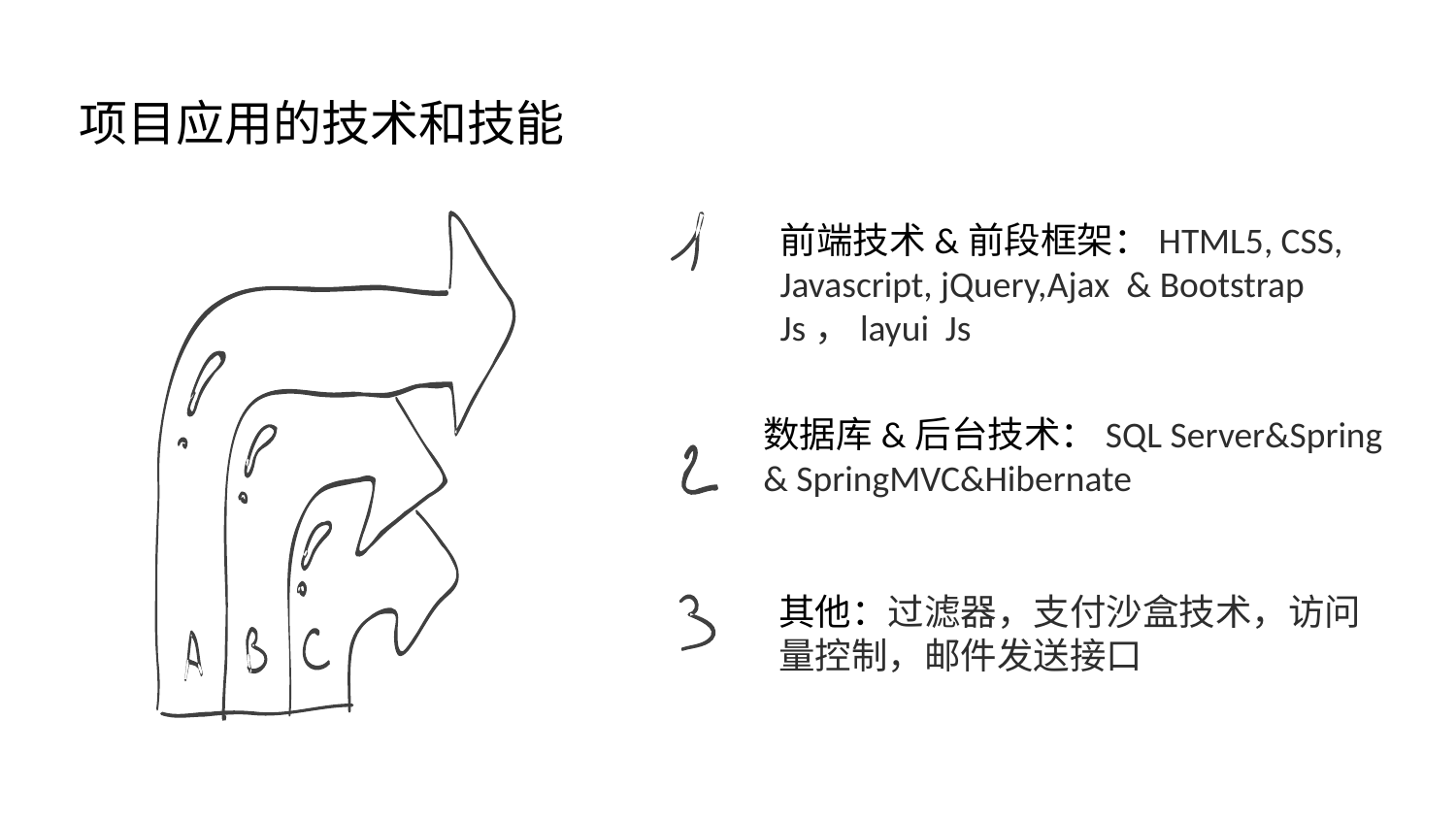

项目应用的技术和技能

前端技术&前段框架：HTML5, CSS, Javascript, jQuery,Ajax  & Bootstrap  Js，layui  Js
数据库&后台技术：SQL Server&Spring & SpringMVC&Hibernate

其他：过滤器，支付沙盒技术，访问量控制，邮件发送接口